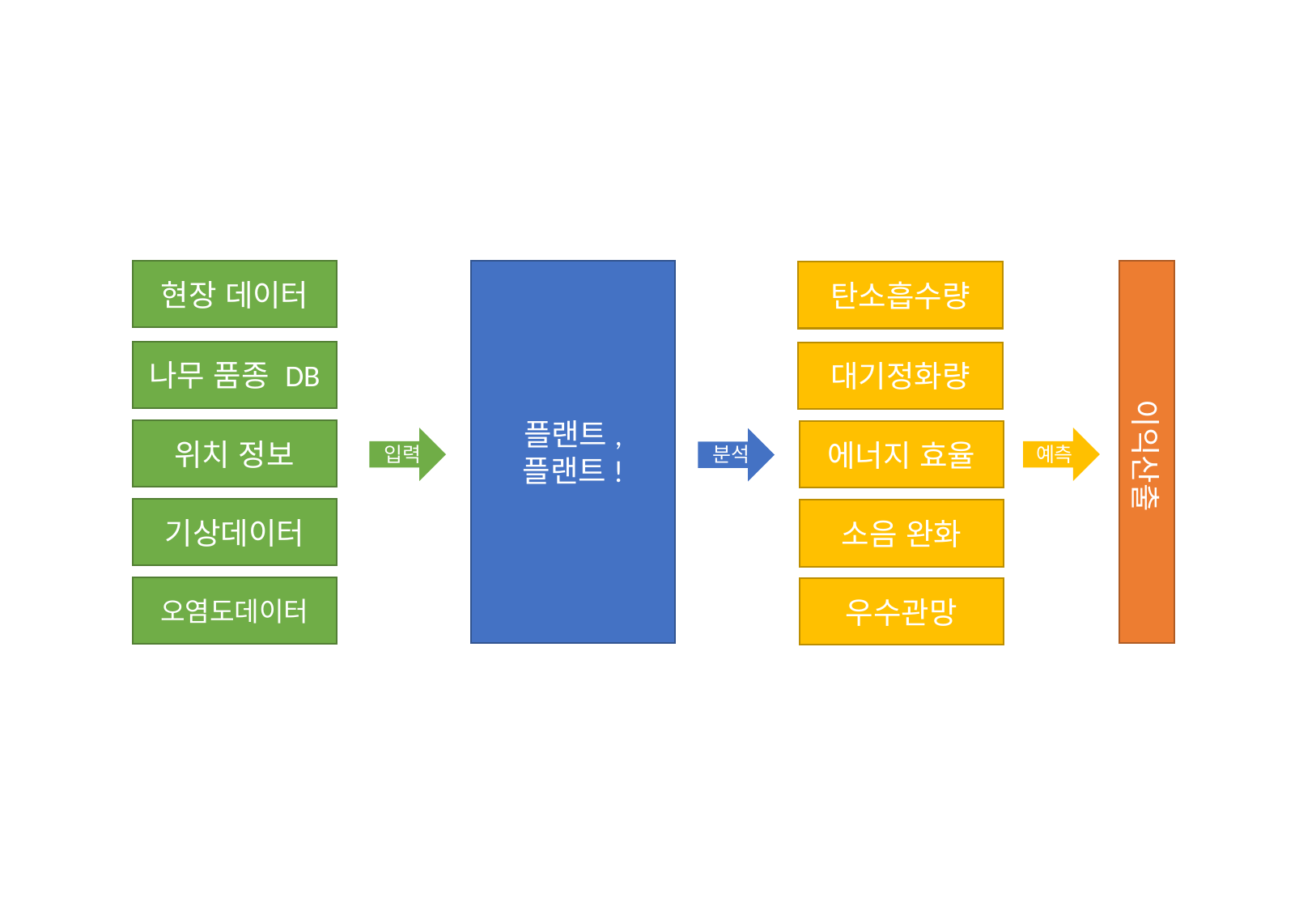

현장 데이터
플랜트,
플랜트!
탄소흡수량
나무 품종 DB
대기정화량
위치 정보
에너지 효율
 이익산출

입력
분석
예측
기상데이터
소음 완화
오염도데이터
우수관망